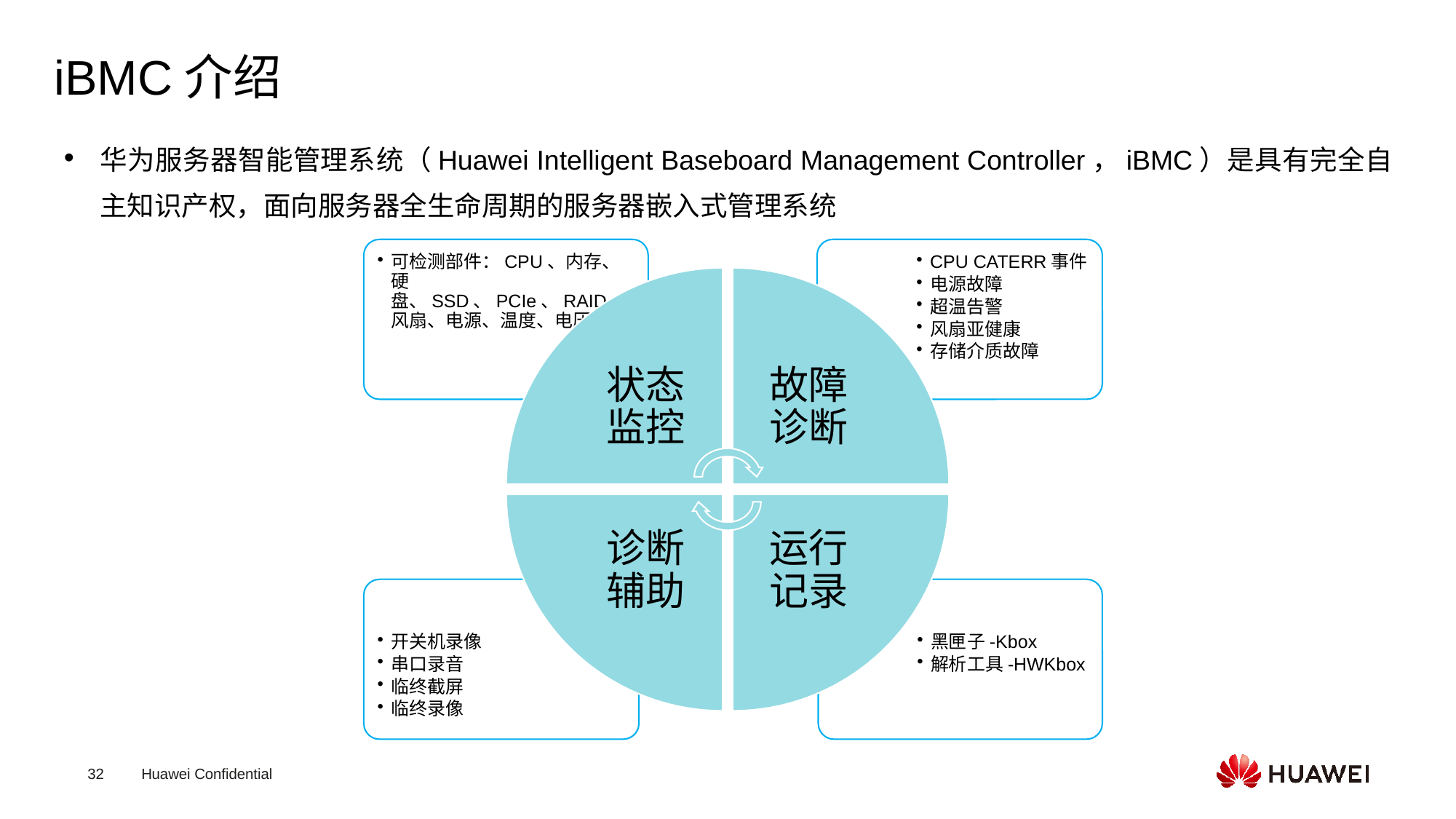

# iBMC介绍
华为服务器智能管理系统（Huawei Intelligent Baseboard Management Controller，iBMC）是具有完全自主知识产权，面向服务器全生命周期的服务器嵌入式管理系统

黑匣子-Kbox
解析工具-HWKbox
开关机录像
串口录音
临终截屏
临终录像
CPU CATERR事件
电源故障
超温告警
风扇亚健康
存储介质故障
可检测部件：CPU、内存、硬盘、SSD、PCIe、RAID、风扇、电源、温度、电压等
状态监控
故障诊断
运行记录
诊断辅助